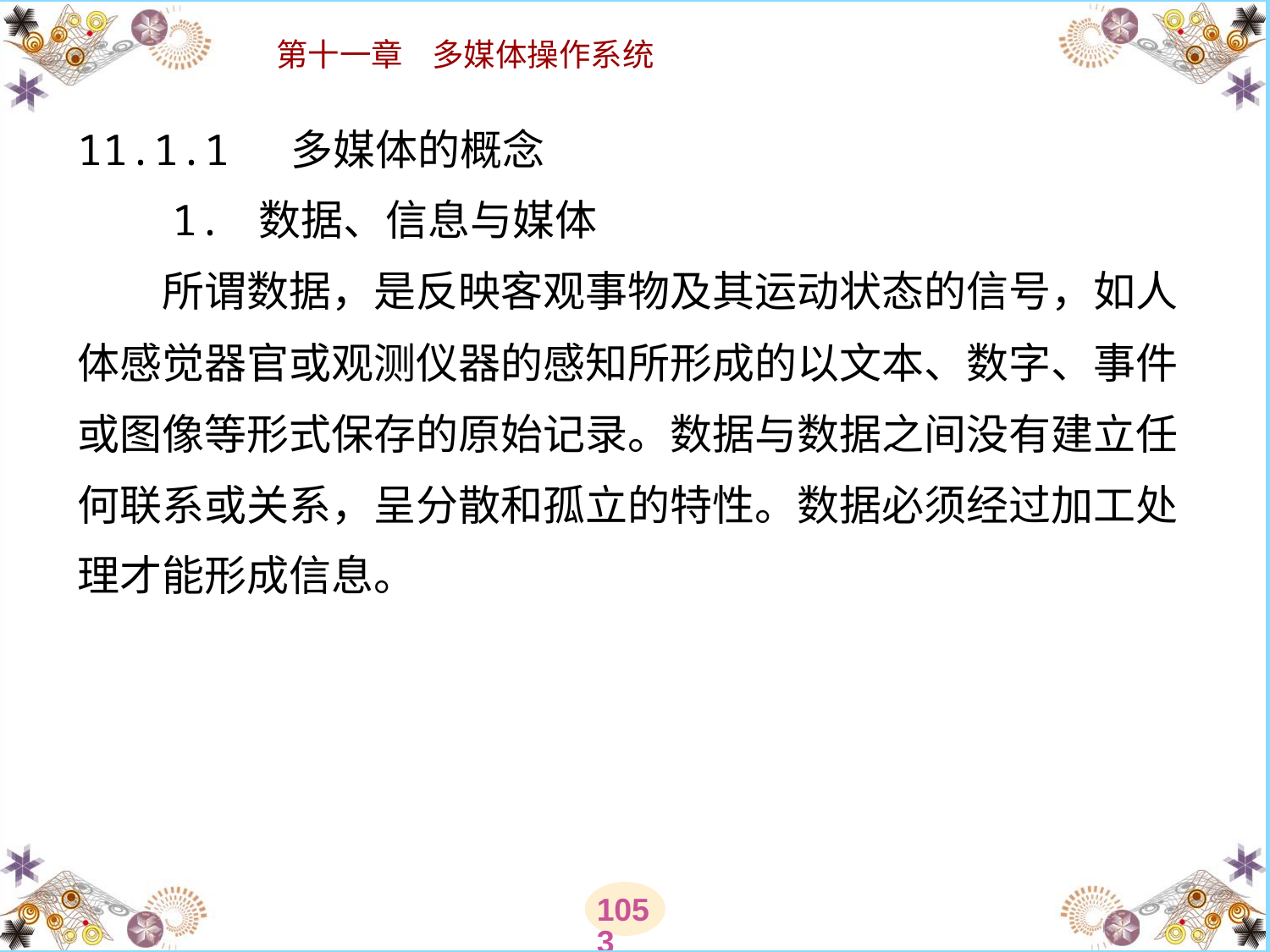

# 11.1.1  多媒体的概念 　　1. 数据、信息与媒体 　　所谓数据，是反映客观事物及其运动状态的信号，如人体感觉器官或观测仪器的感知所形成的以文本、数字、事件或图像等形式保存的原始记录。数据与数据之间没有建立任何联系或关系，呈分散和孤立的特性。数据必须经过加工处理才能形成信息。